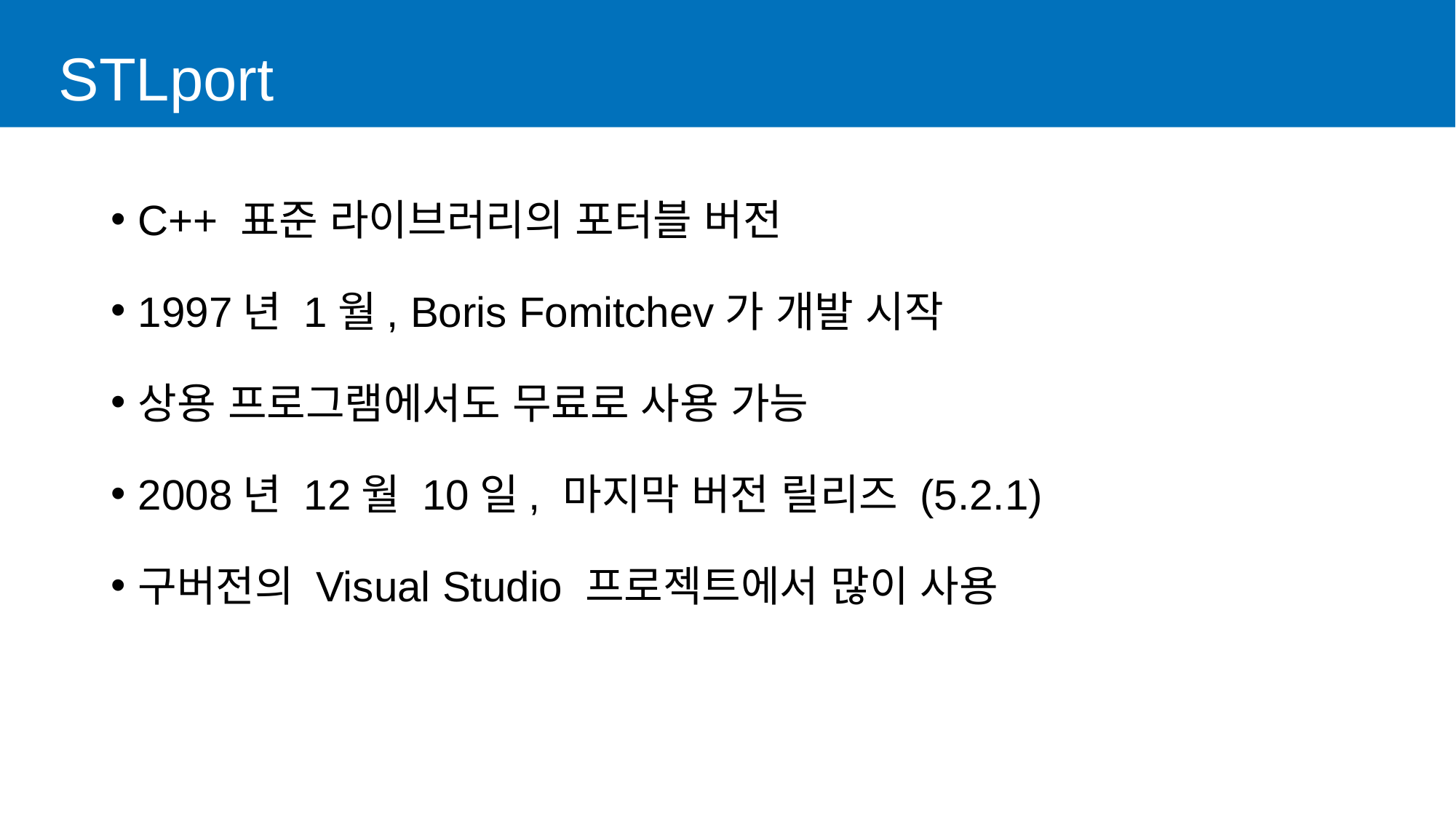

# STLport
C++ 표준 라이브러리의 포터블 버전
1997년 1월, Boris Fomitchev가 개발 시작
상용 프로그램에서도 무료로 사용 가능
2008년 12월 10일, 마지막 버전 릴리즈 (5.2.1)
구버전의 Visual Studio 프로젝트에서 많이 사용